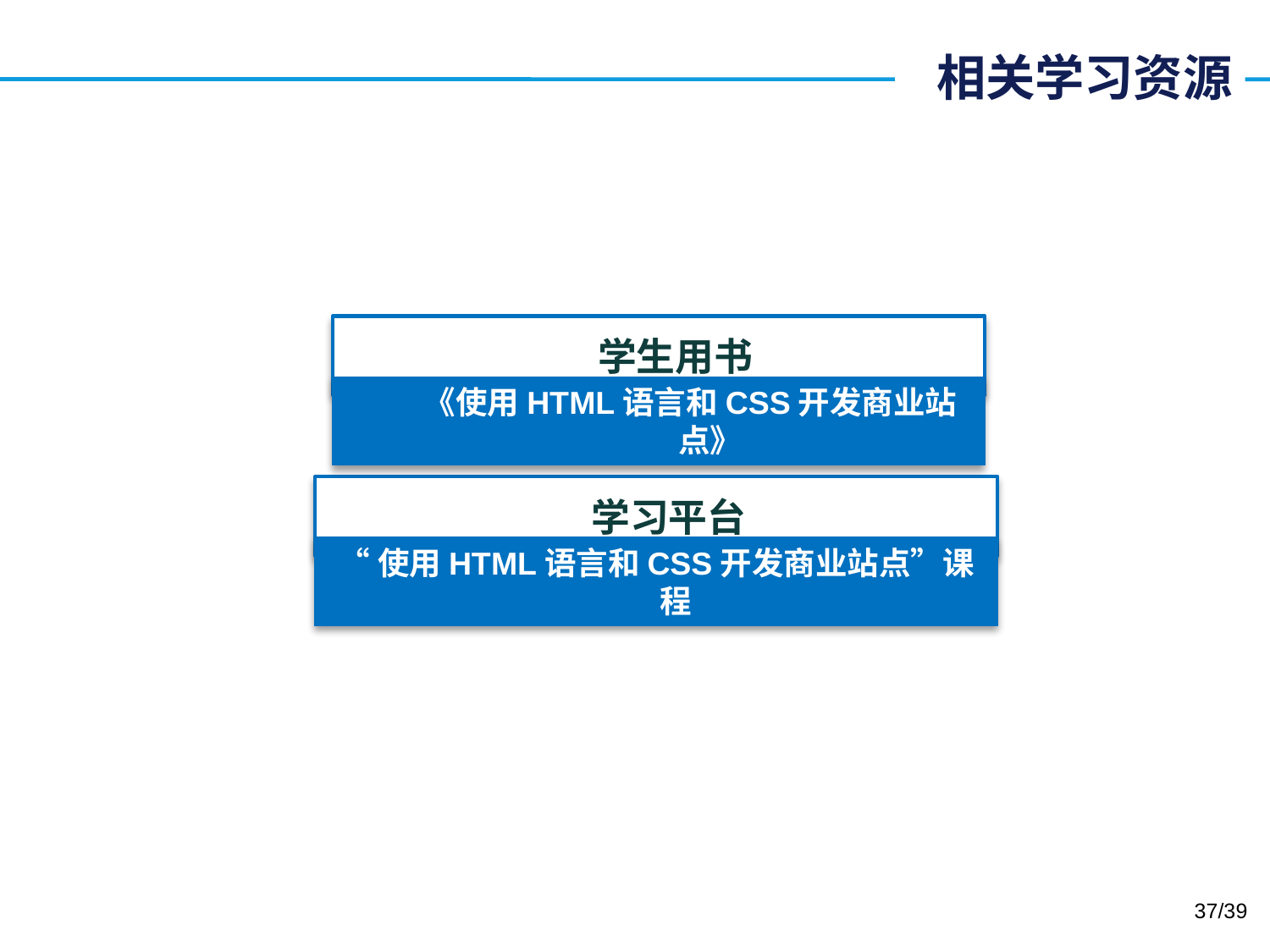

# 相关学习资源
   学生用书
《使用HTML语言和CSS开发商业站点》
  学习平台
“使用HTML语言和CSS开发商业站点”课程
37/39